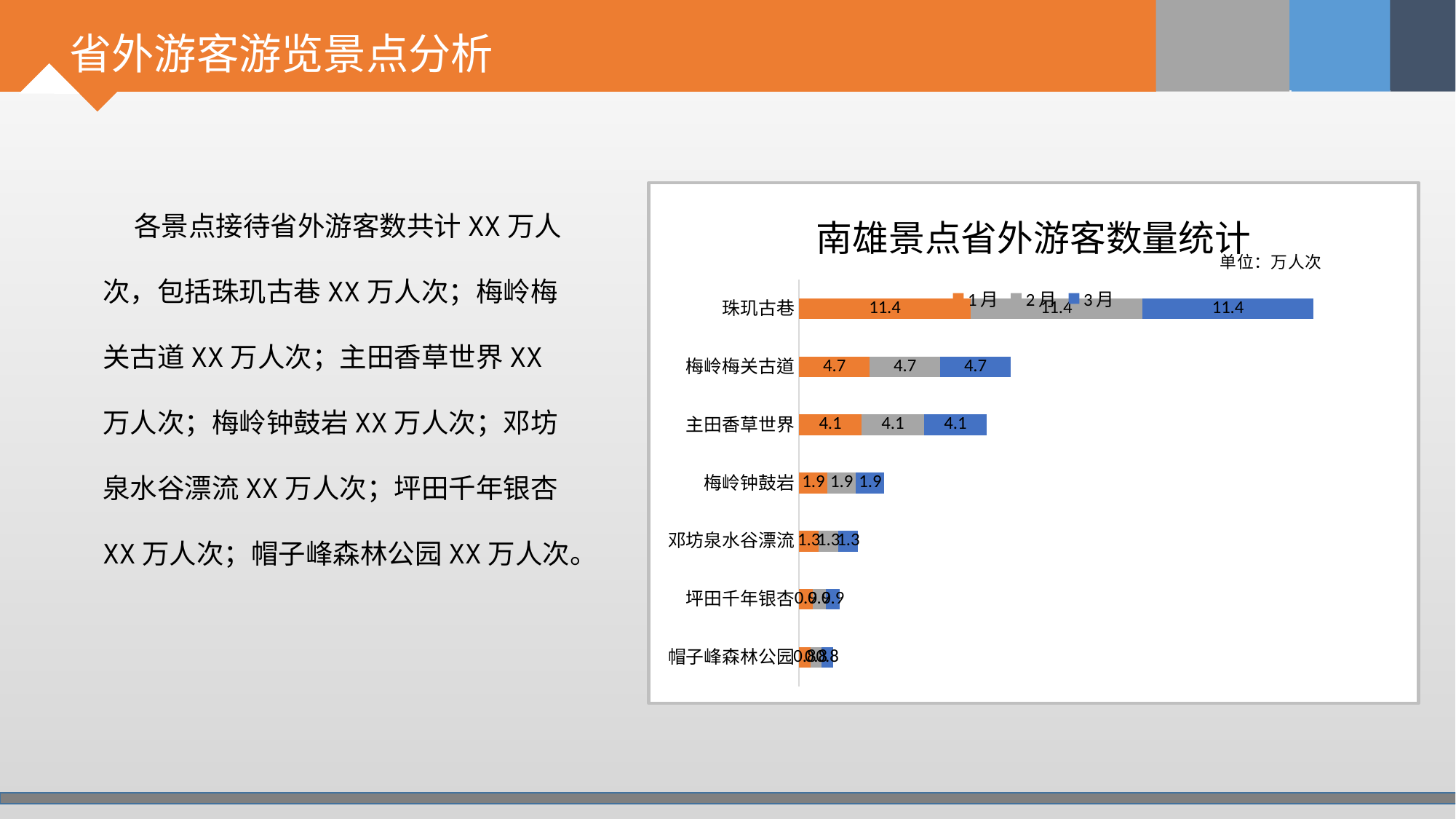

# 省外游客游览景点分析
    各景点接待省外游客数共计XX万人次，包括珠玑古巷XX万人次；梅岭梅关古道XX万人次；主田香草世界XX万人次；梅岭钟鼓岩XX万人次；邓坊泉水谷漂流XX万人次；坪田千年银杏XX万人次；帽子峰森林公园XX万人次。

### Chart: 南雄景点省外游客数量统计

| Category | 1月 | 2月 | 3月 |
|---|---|---|---|
| 帽子峰森林公园 | 0.7543 | 0.7543 | 0.7543 |
| 坪田千年银杏 | 0.8968 | 0.8968 | 0.8968 |
| 邓坊泉水谷漂流 | 1.3072 | 1.3072 | 1.3072 |
| 梅岭钟鼓岩 | 1.88575 | 1.88575 | 1.88575 |
| 主田香草世界 | 4.1458 | 4.1458 | 4.1458 |
| 梅岭梅关古道 | 4.68065 | 4.68065 | 4.68065 |
| 珠玑古巷 | 11.3787 | 11.3787 | 11.3787 |
单 位：万人次